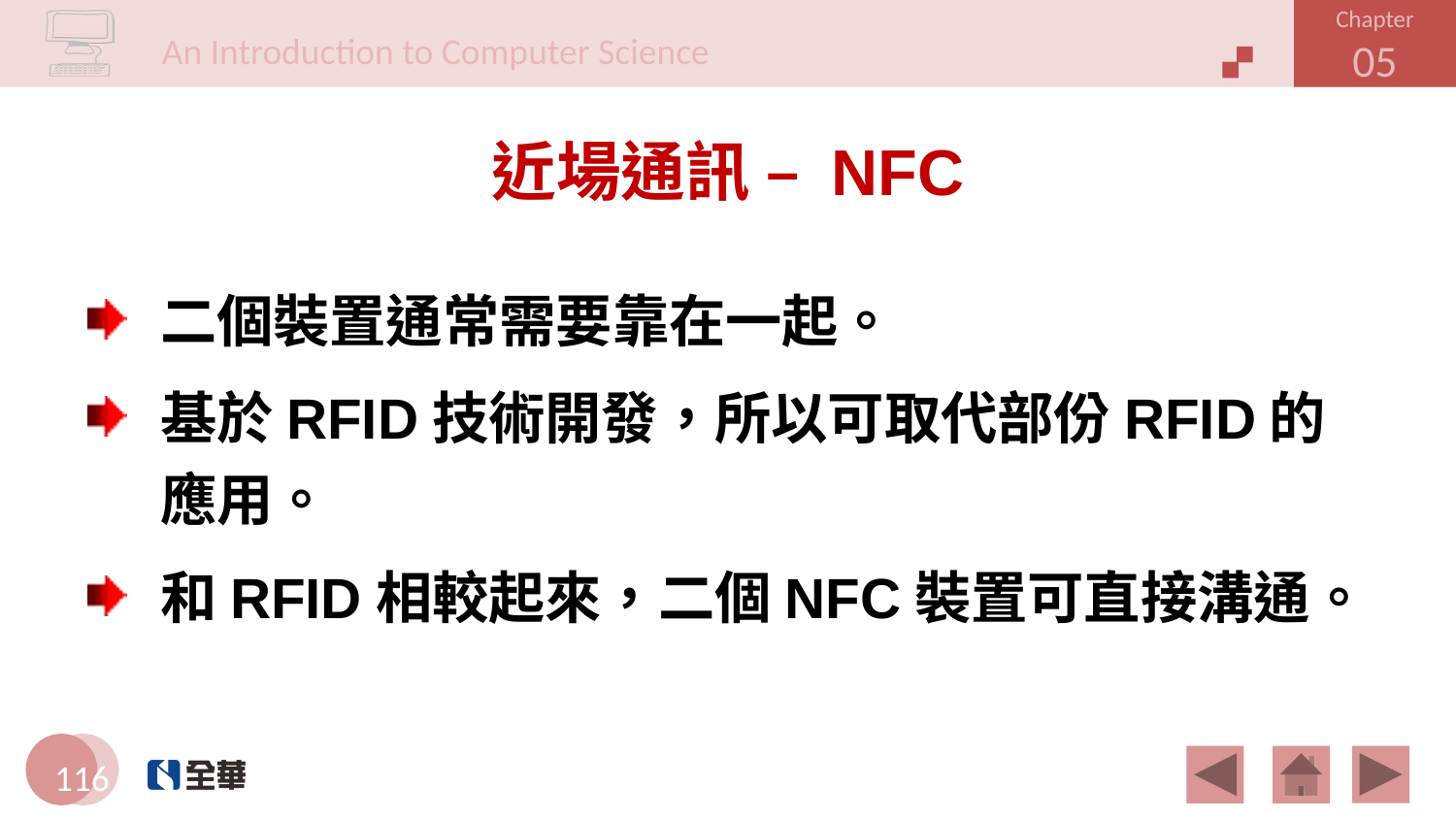

# 近場通訊 – NFC
二個裝置通常需要靠在一起。
基於RFID技術開發，所以可取代部份RFID的應用。
和RFID相較起來，二個NFC裝置可直接溝通。